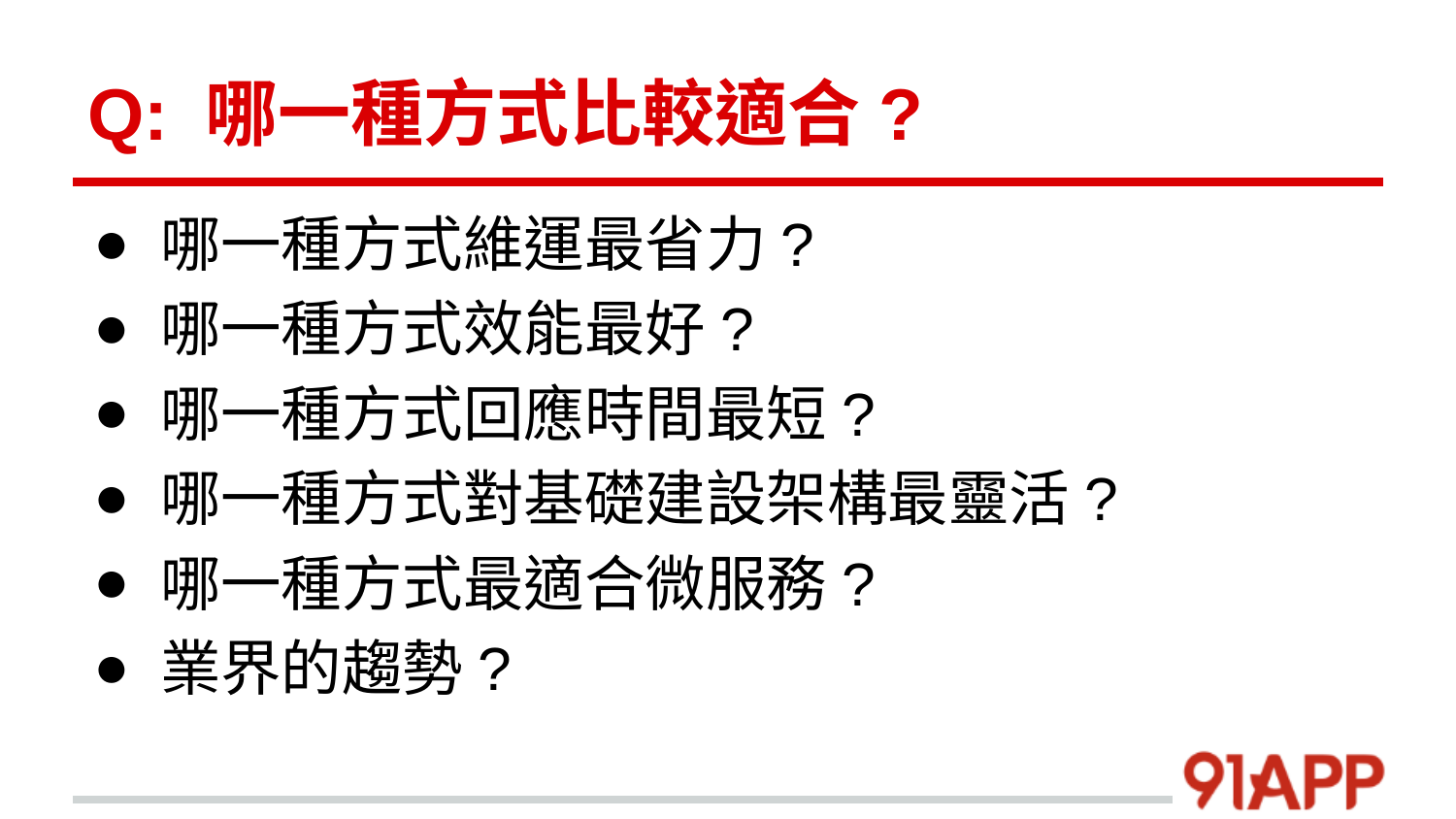

# Q: 哪一種方式比較適合?
哪一種方式維運最省力?
哪一種方式效能最好?
哪一種方式回應時間最短?
哪一種方式對基礎建設架構最靈活?
哪一種方式最適合微服務?
業界的趨勢?